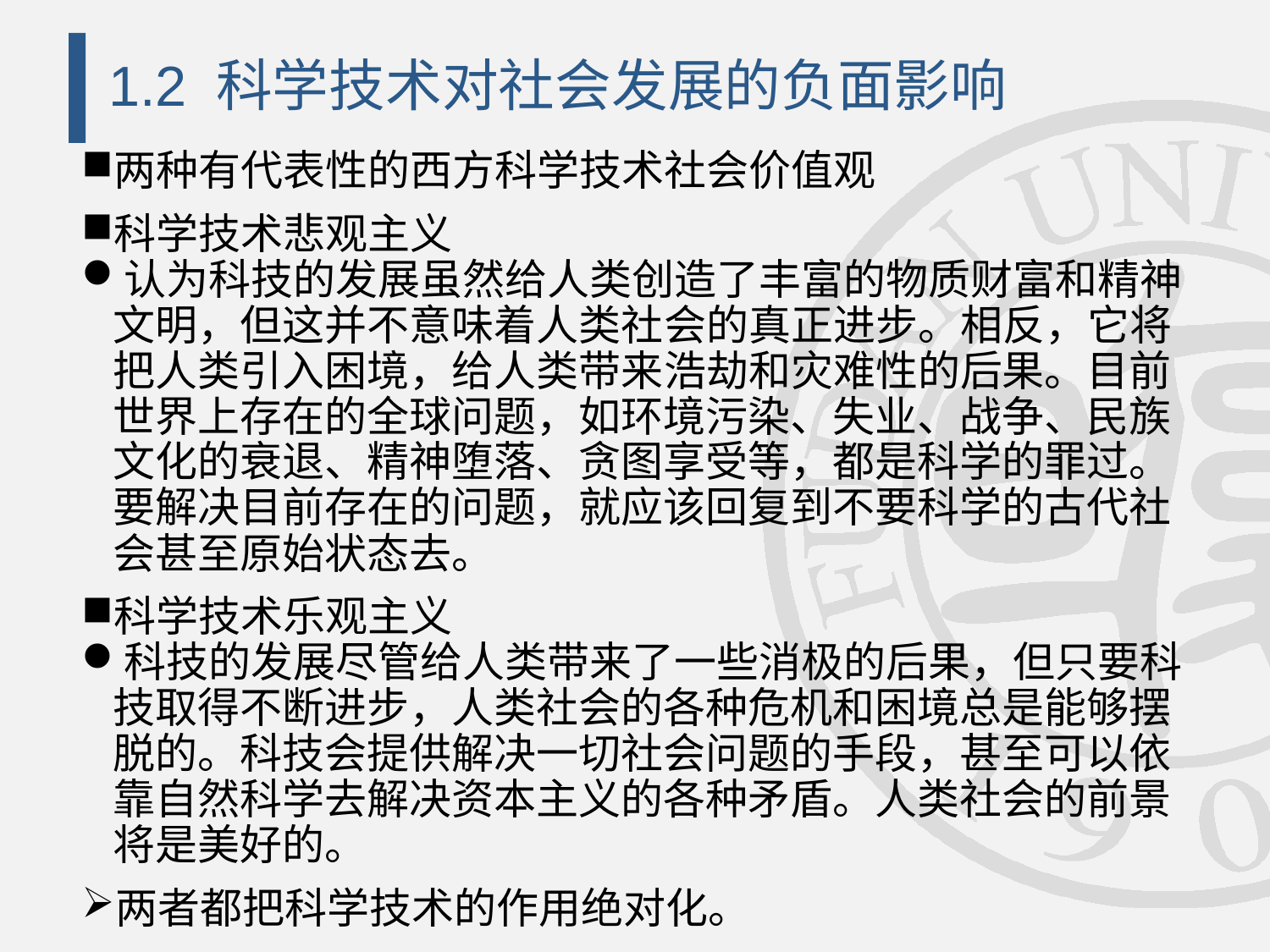

# 1.2 科学技术对社会发展的负面影响
两种有代表性的西方科学技术社会价值观
科学技术悲观主义
认为科技的发展虽然给人类创造了丰富的物质财富和精神文明，但这并不意味着人类社会的真正进步。相反，它将把人类引入困境，给人类带来浩劫和灾难性的后果。目前世界上存在的全球问题，如环境污染、失业、战争、民族文化的衰退、精神堕落、贪图享受等，都是科学的罪过。要解决目前存在的问题，就应该回复到不要科学的古代社会甚至原始状态去。
科学技术乐观主义
科技的发展尽管给人类带来了一些消极的后果，但只要科技取得不断进步，人类社会的各种危机和困境总是能够摆脱的。科技会提供解决一切社会问题的手段，甚至可以依靠自然科学去解决资本主义的各种矛盾。人类社会的前景将是美好的。
两者都把科学技术的作用绝对化。